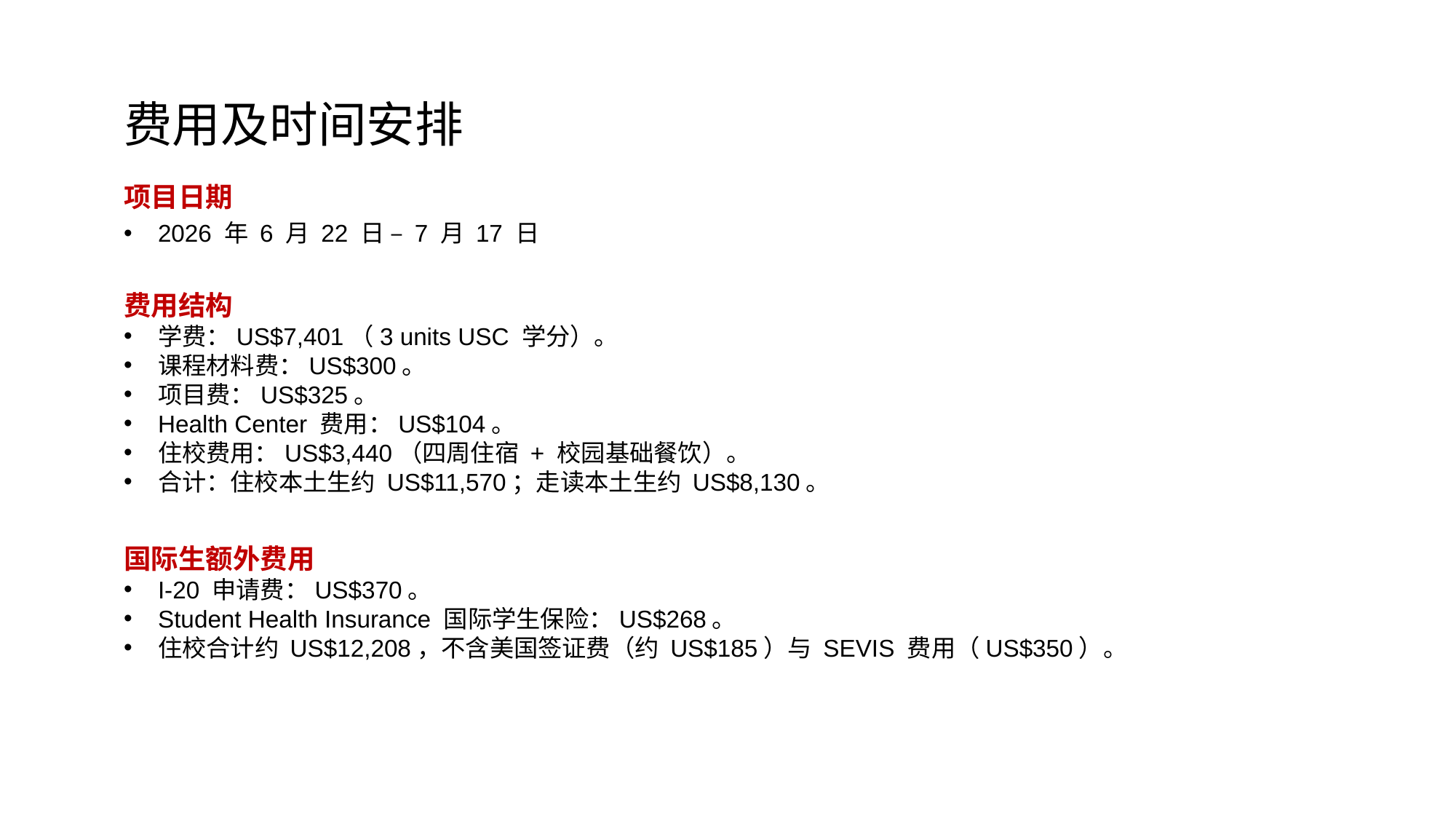

费用及时间安排
项目日期
2026 年 6 月 22 日 – 7 月 17 日

费用结构
学费：US$7,401（3 units USC 学分）。
课程材料费：US$300。
项目费：US$325。
Health Center 费用：US$104。
住校费用：US$3,440（四周住宿 + 校园基础餐饮）。
合计：住校本土生约 US$11,570；走读本土生约 US$8,130。

国际生额外费用
I-20 申请费：US$370。
Student Health Insurance 国际学生保险：US$268。
住校合计约 US$12,208，不含美国签证费（约 US$185）与 SEVIS 费用（US$350）。